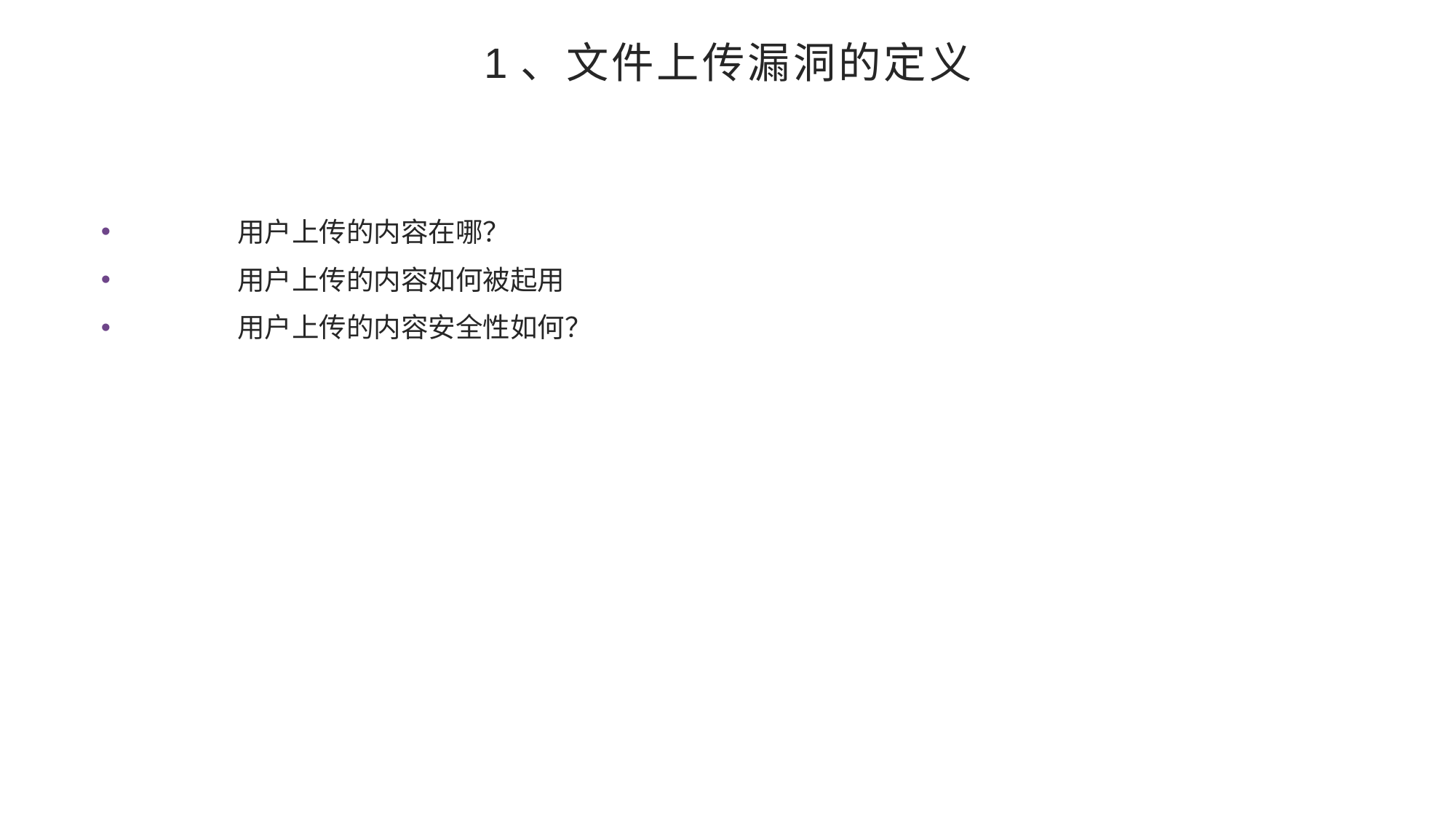

# 1、文件上传漏洞的定义
	用户上传的内容在哪？
	用户上传的内容如何被起用
	用户上传的内容安全性如何？